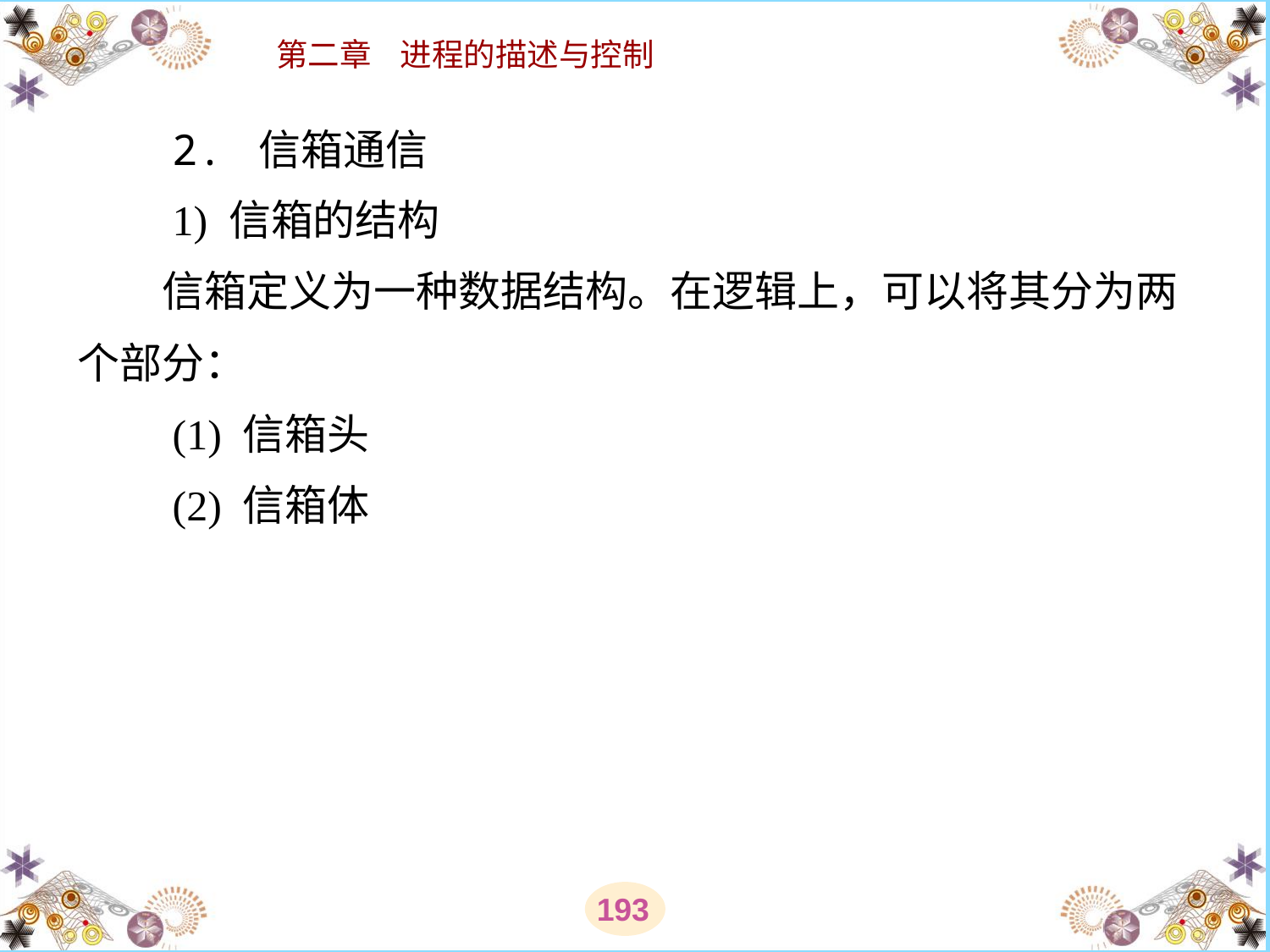

# 2. 信箱通信 　　1) 信箱的结构 　　信箱定义为一种数据结构。在逻辑上，可以将其分为两个部分： 　　(1) 信箱头 　　(2) 信箱体